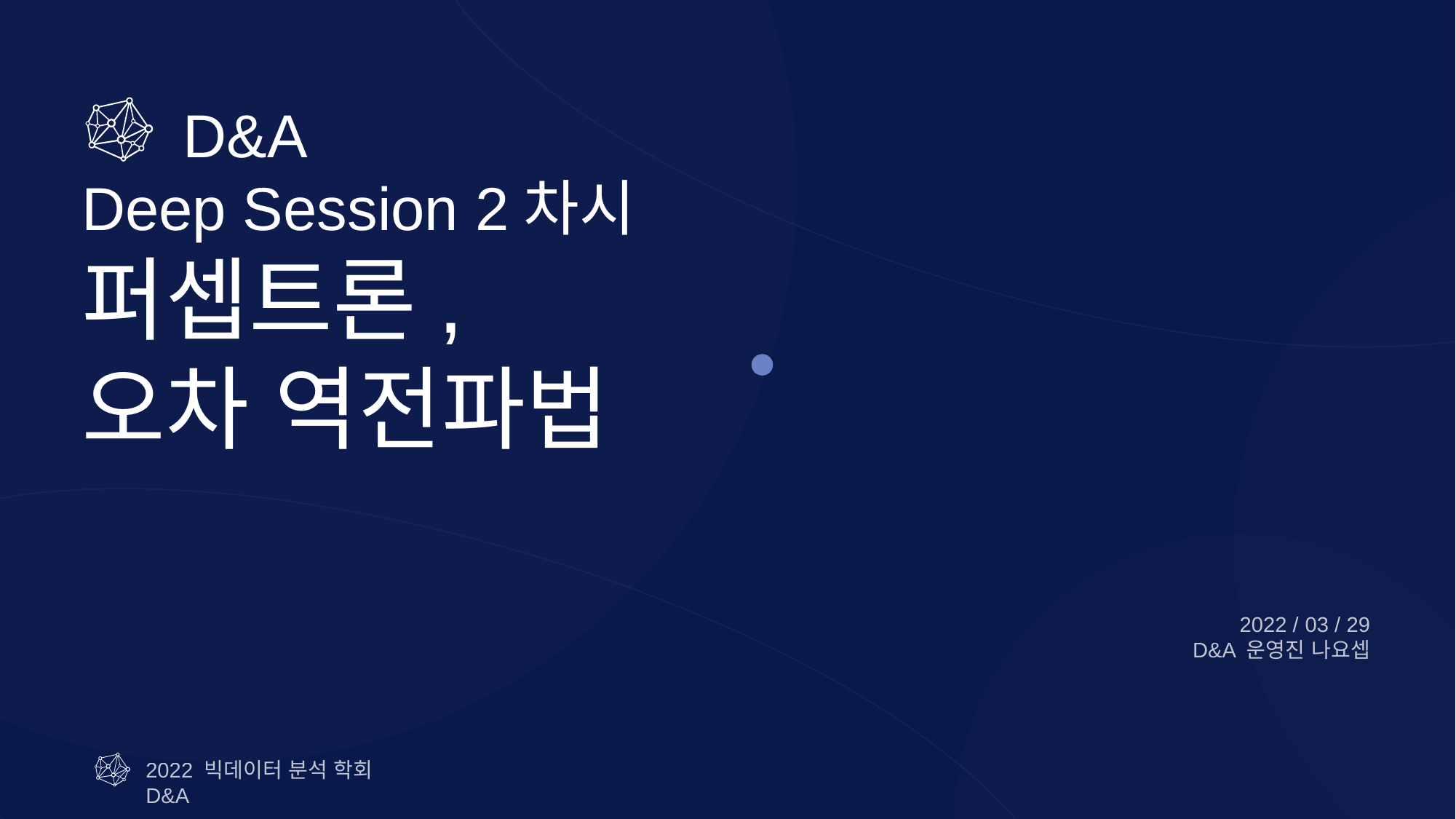

D&A
Deep Session 2차시
퍼셉트론,
오차 역전파법

2022 / 03 / 29
D&A 운영진 나요셉

2022 빅데이터 분석 학회 D&A